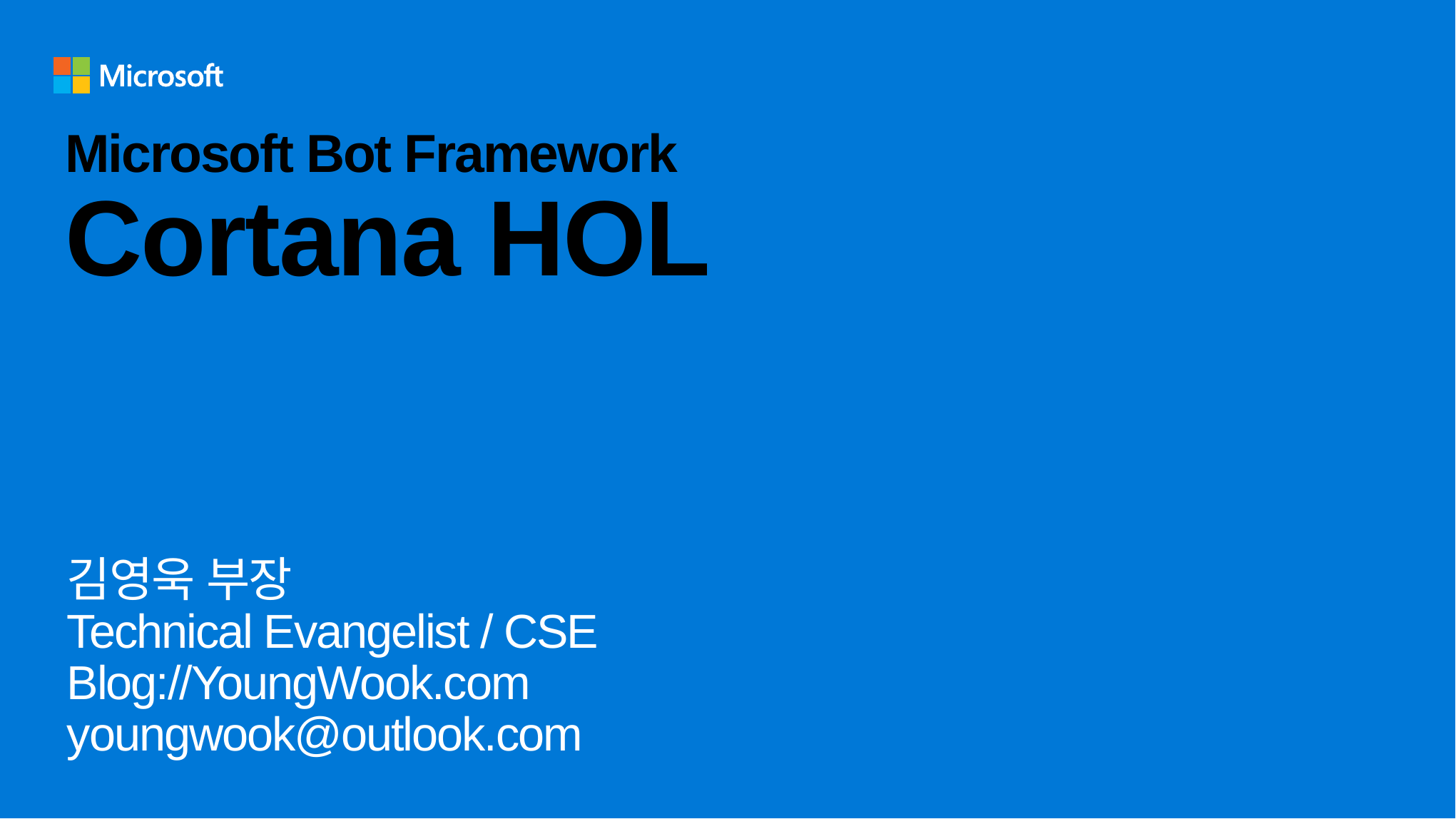

# Microsoft Bot Framework Cortana HOL
김영욱 부장
Technical Evangelist / CSE
Blog://YoungWook.com
youngwook@outlook.com